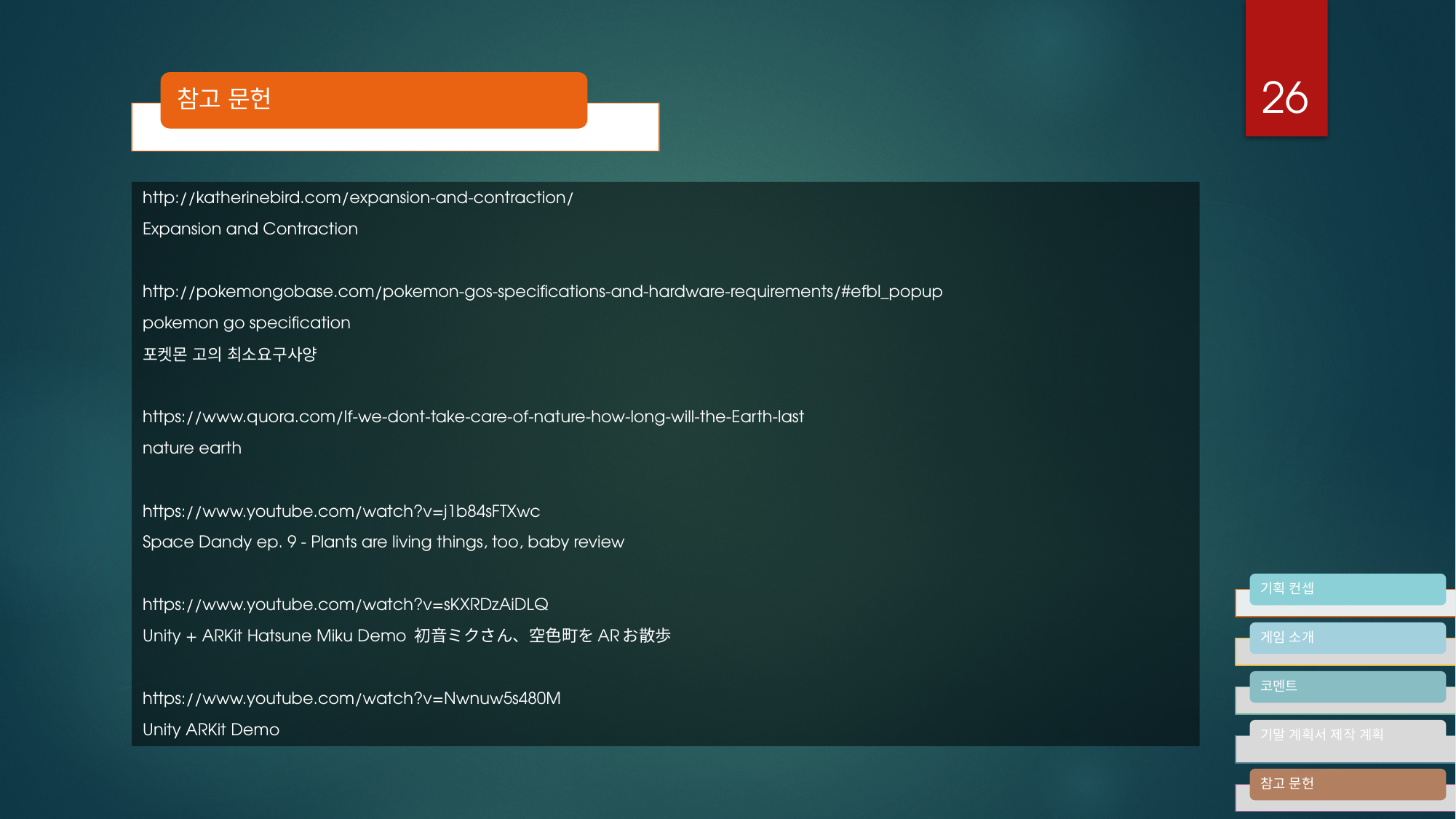

26

참고 문헌

http://katherinebird.com/expansion-and-contraction/
Expansion and Contraction

http://pokemongobase.com/pokemon-gos-specifications-and-hardware-requirements/#efbl_popup
pokemon go specification
포켓몬 고의 최소요구사양

https://www.quora.com/If-we-dont-take-care-of-nature-how-long-will-the-Earth-last
nature earth

https://www.youtube.com/watch?v=j1b84sFTXwc
Space Dandy ep. 9 - Plants are living things, too, baby review

https://www.youtube.com/watch?v=sKXRDzAiDLQ
Unity + ARKit Hatsune Miku Demo 初音ミクさん、空色町をARお散歩

https://www.youtube.com/watch?v=Nwnuw5s480M
Unity ARKit Demo

기획 컨셉
게임 소개
코멘트
기말 계획서 제작 계획
참고 문헌